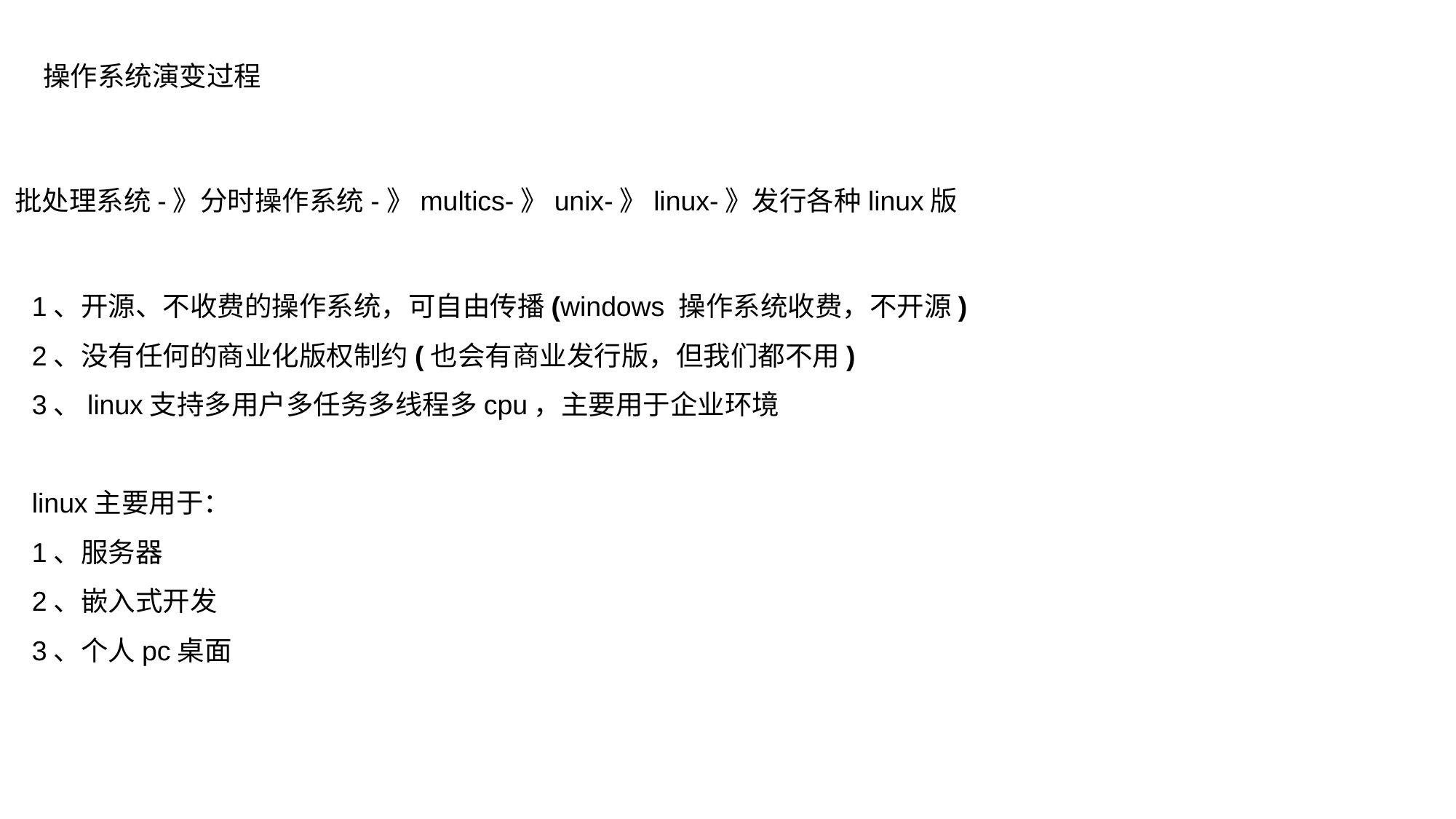

操作系统演变过程
批处理系统-》分时操作系统-》multics-》unix-》linux-》发行各种linux版
1、开源、不收费的操作系统，可自由传播(windows 操作系统收费，不开源)
2、没有任何的商业化版权制约(也会有商业发行版，但我们都不用)
3、linux支持多用户多任务多线程多cpu，主要用于企业环境

linux主要用于：
1、服务器
2、嵌入式开发
3、个人pc桌面